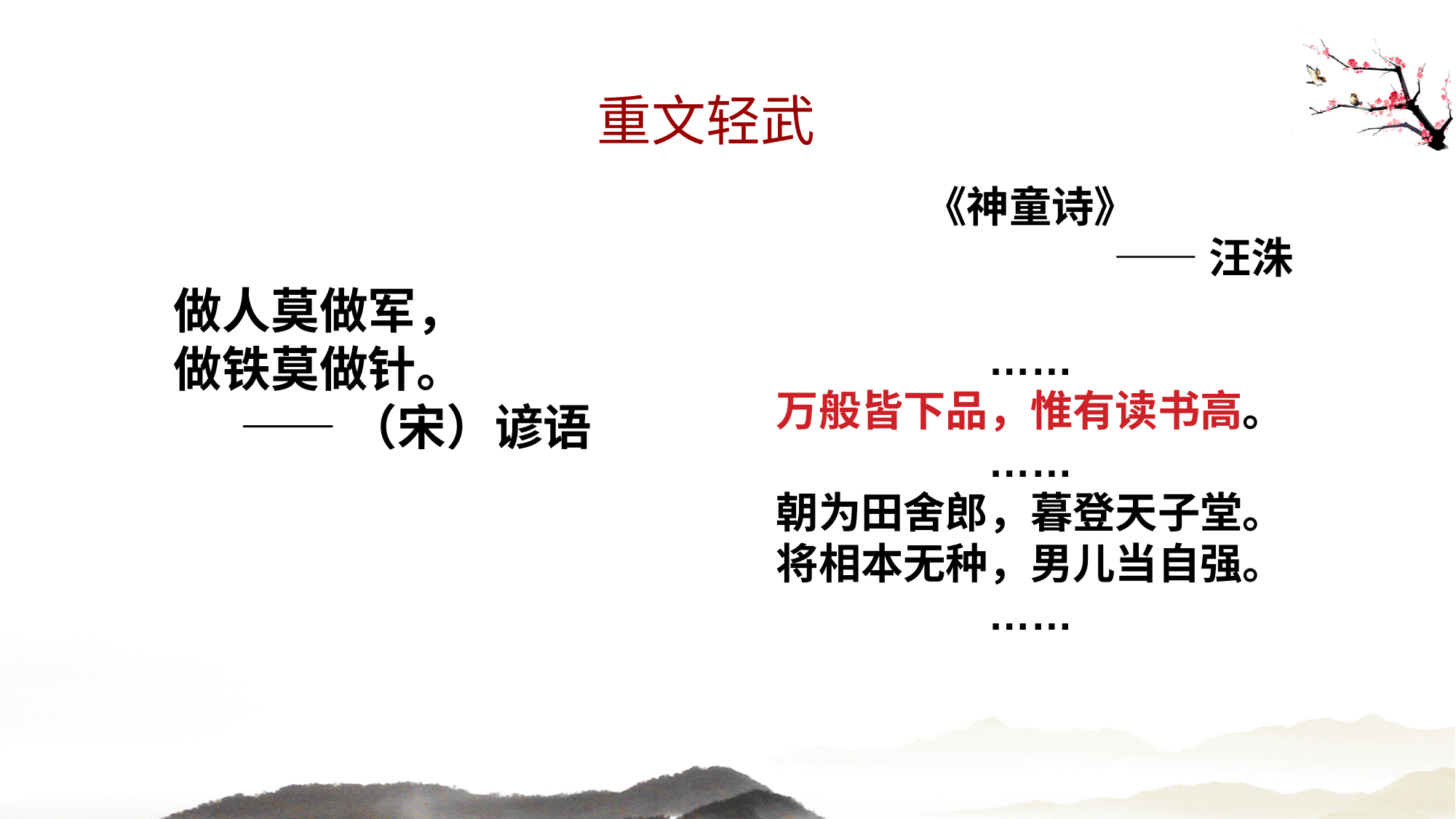

重文轻武
《神童诗》
——汪洙

……
万般皆下品，惟有读书高。
……
朝为田舍郎，暮登天子堂。
将相本无种，男儿当自强。
……

做人莫做军，
做铁莫做针。
      ——（宋）谚语